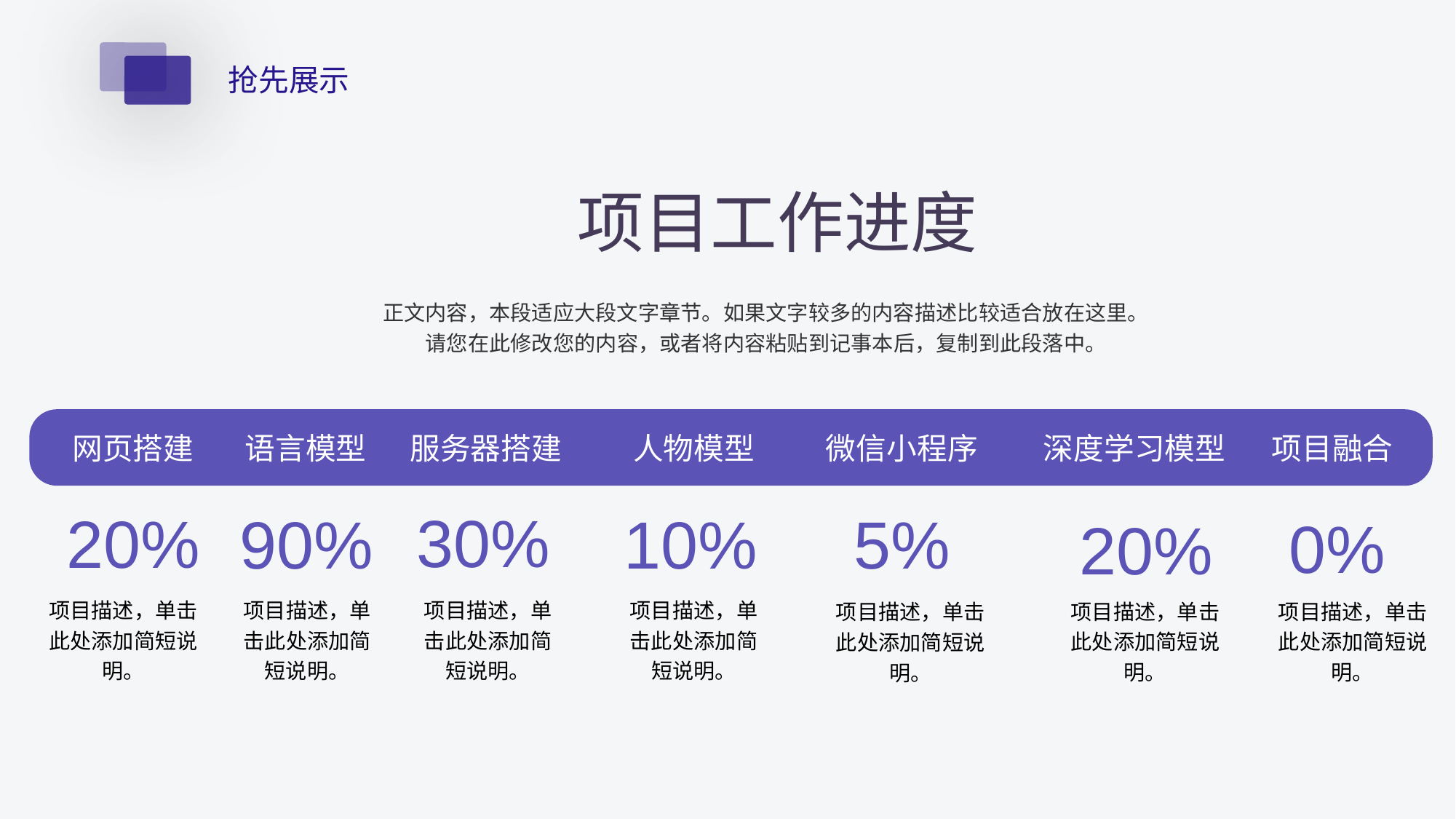

抢先展示
项目工作进度
正文内容，本段适应大段文字章节。如果文字较多的内容描述比较适合放在这里。
请您在此修改您的内容，或者将内容粘贴到记事本后，复制到此段落中。

网页搭建
语言模型
服务器搭建
人物模型
微信小程序
深度学习模型
项目融合
30%
20%
5%
90%
10%
0%
20%
项目描述，单击此处添加简短说明。
项目描述，单击此处添加简短说明。
项目描述，单击此处添加简短说明。
项目描述，单击此处添加简短说明。
项目描述，单击此处添加简短说明。
项目描述，单击此处添加简短说明。
项目描述，单击此处添加简短说明。